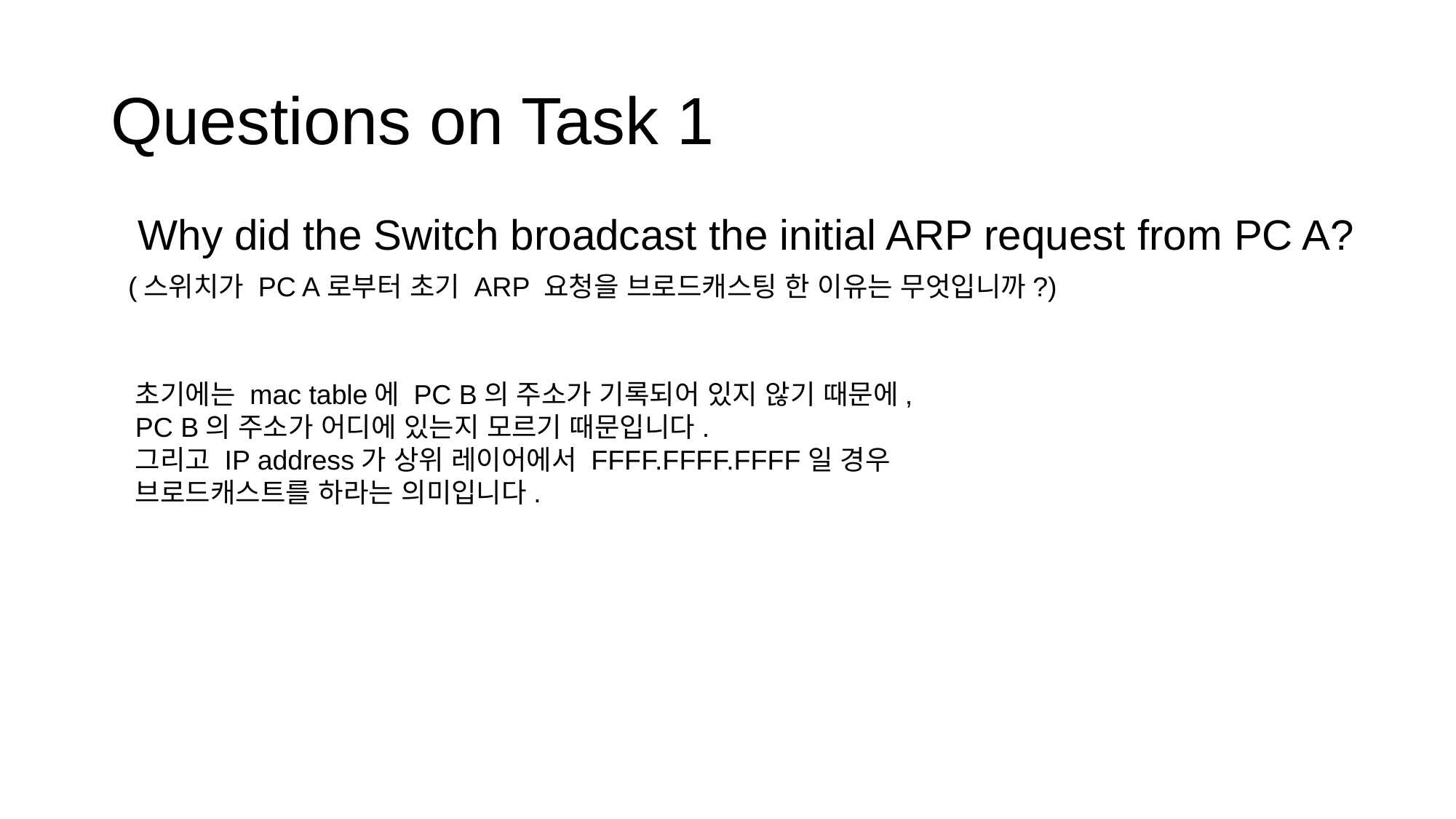

# Questions on Task 1
Why did the Switch broadcast the initial ARP request from PC A?
(스위치가 PC A로부터 초기 ARP 요청을 브로드캐스팅 한 이유는 무엇입니까?)
초기에는 mac table에 PC B의 주소가 기록되어 있지 않기 때문에,
PC B의 주소가 어디에 있는지 모르기 때문입니다.
그리고 IP address가 상위 레이어에서 FFFF.FFFF.FFFF일 경우
브로드캐스트를 하라는 의미입니다.